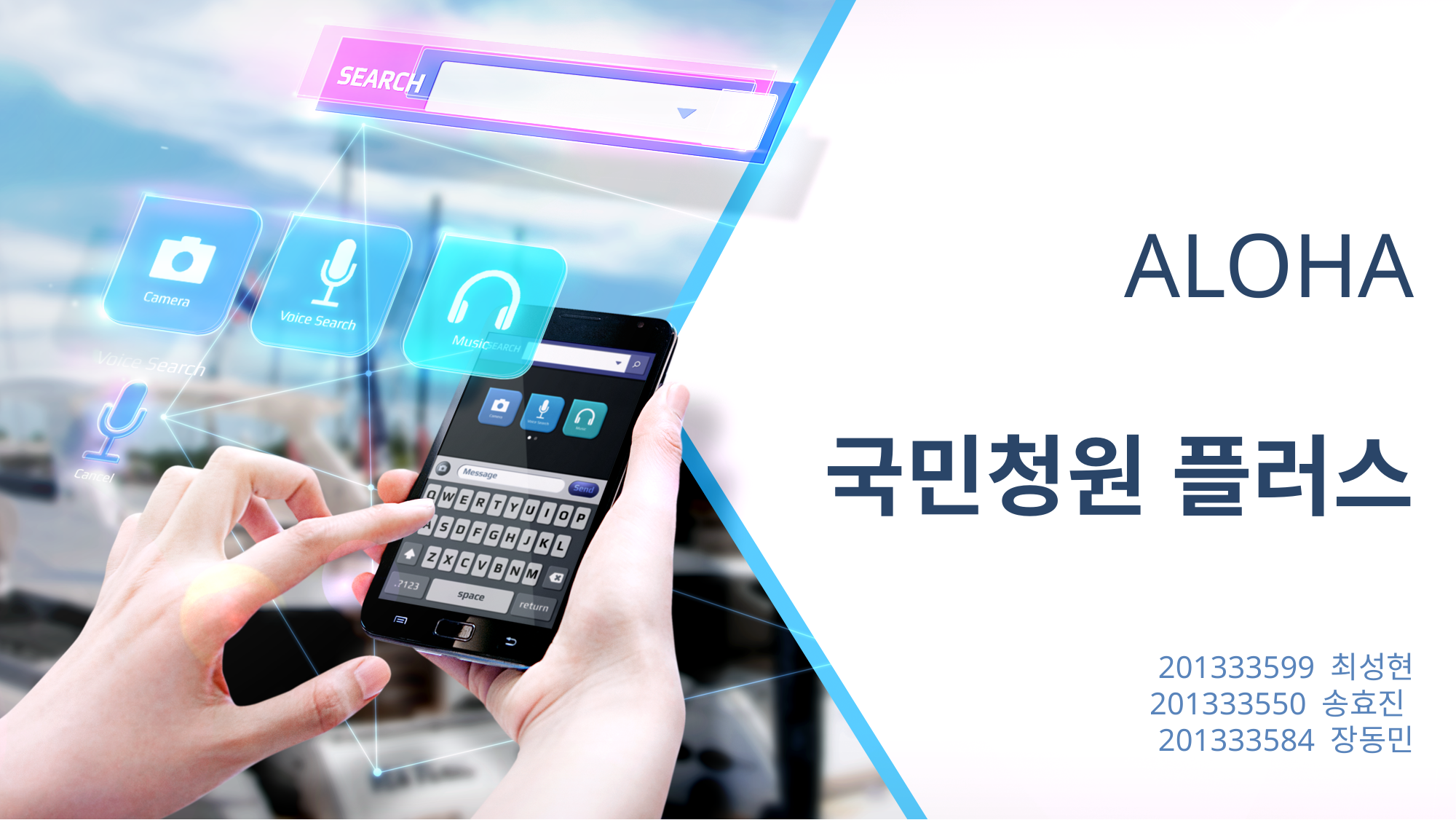

# ALOHA 국민청원 플러스
201333599 최성현
201333550 송효진
201333584 장동민